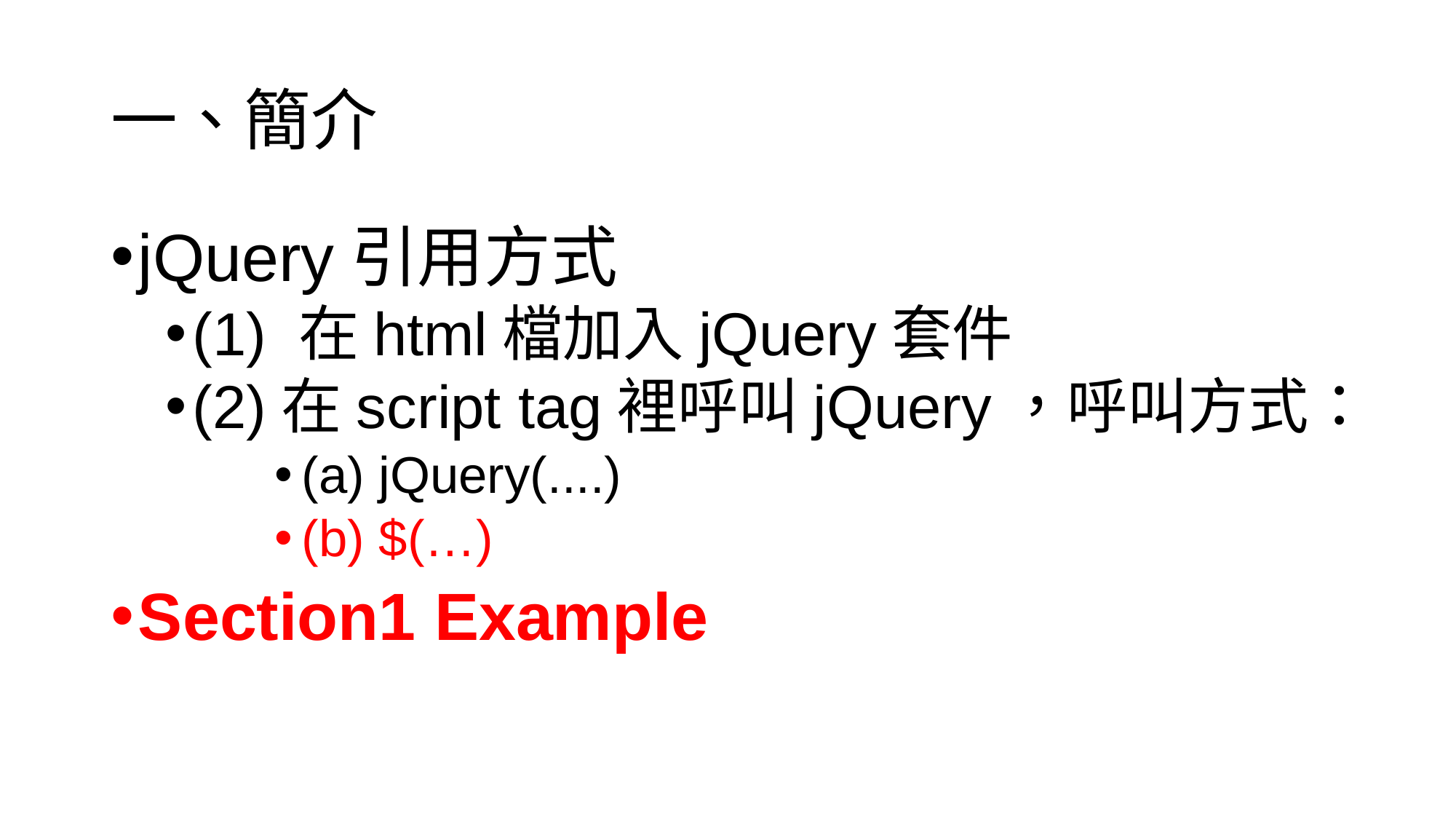

# 一、簡介
jQuery引用方式
(1) 在html檔加入jQuery套件
(2)在script tag裡呼叫jQuery，呼叫方式：
(a) jQuery(....)
(b) $(…)
Section1 Example